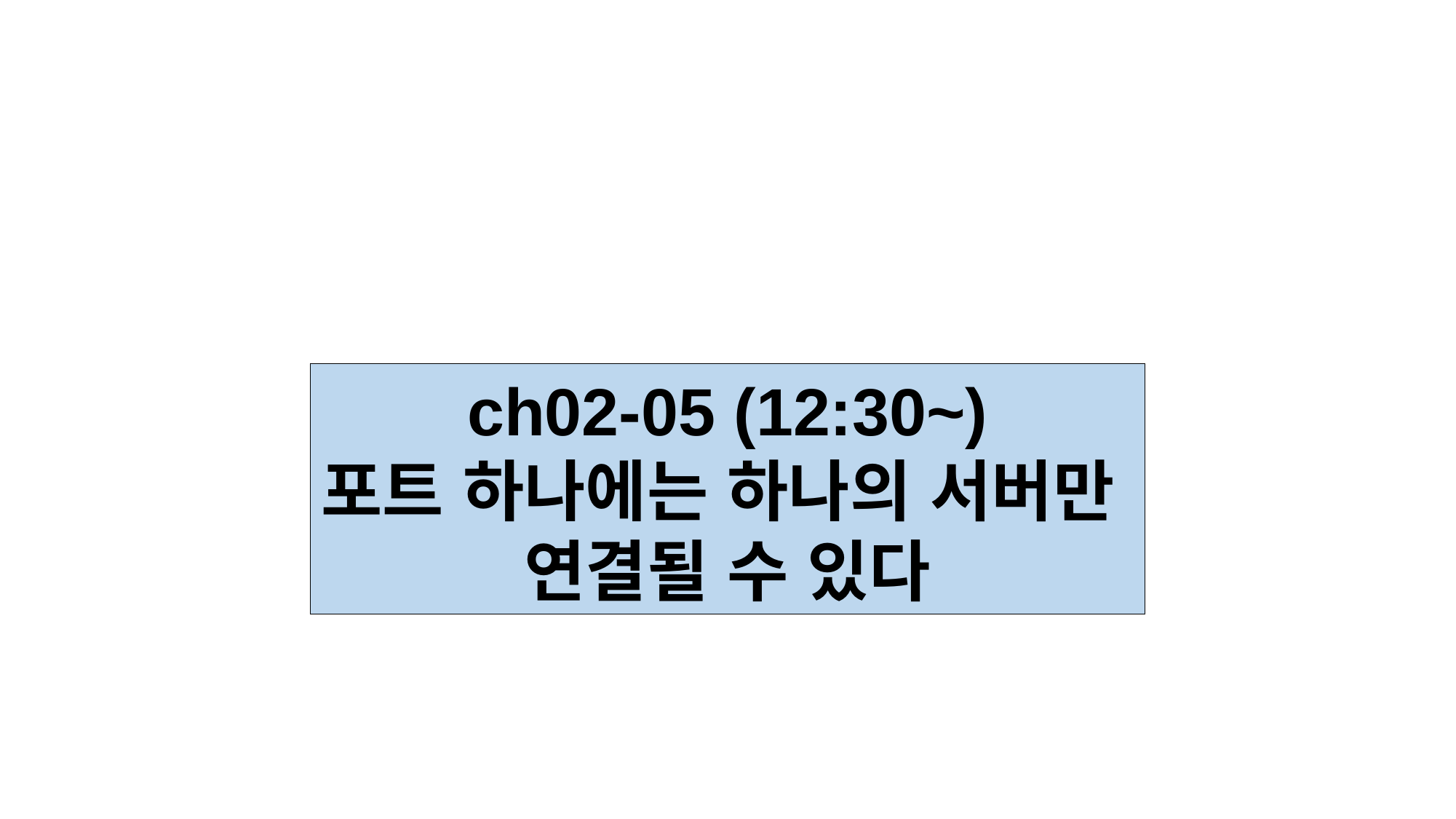

ch02-05 (12:30~)
포트 하나에는 하나의 서버만
연결될 수 있다